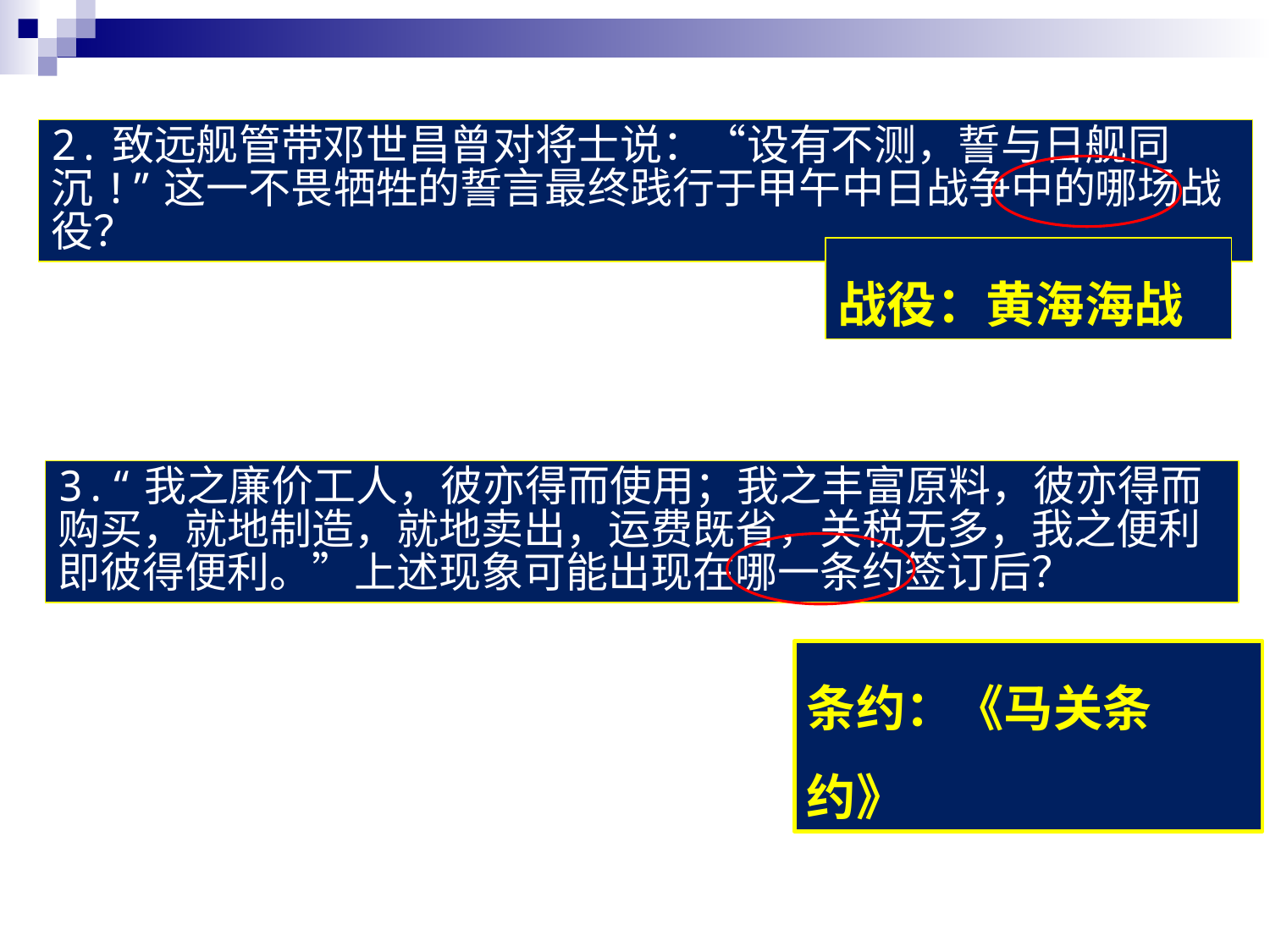

2.致远舰管带邓世昌曾对将士说：“设有不测，誓与日舰同沉!”这一不畏牺牲的誓言最终践行于甲午中日战争中的哪场战役？

战役：黄海海战
3.“我之廉价工人，彼亦得而使用；我之丰富原料，彼亦得而购买，就地制造，就地卖出，运费既省，关税无多，我之便利即彼得便利。”上述现象可能出现在哪一条约签订后？

条约：《马关条约》